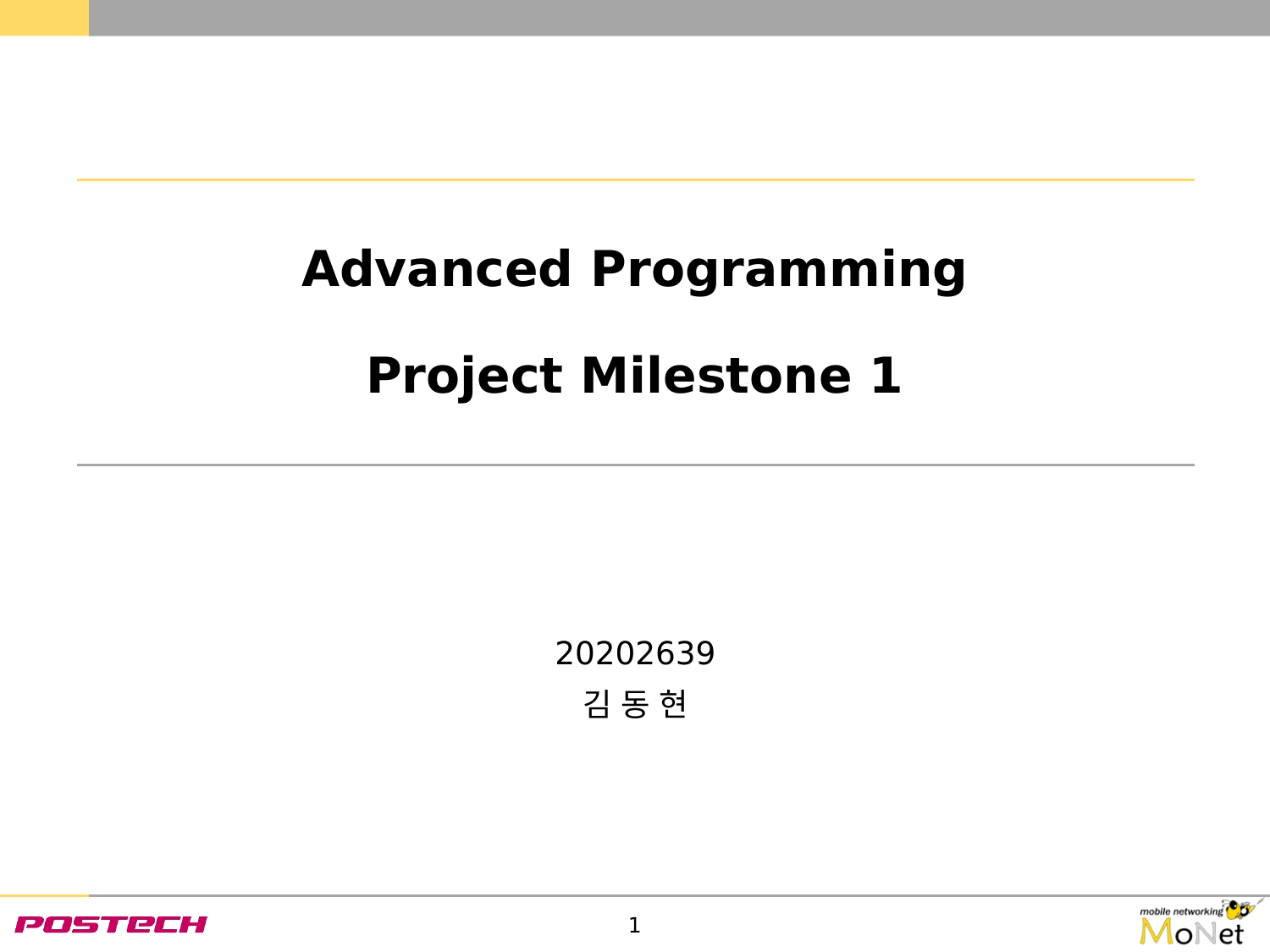

# Advanced Programming Project Milestone 1
20202639
김 동 현